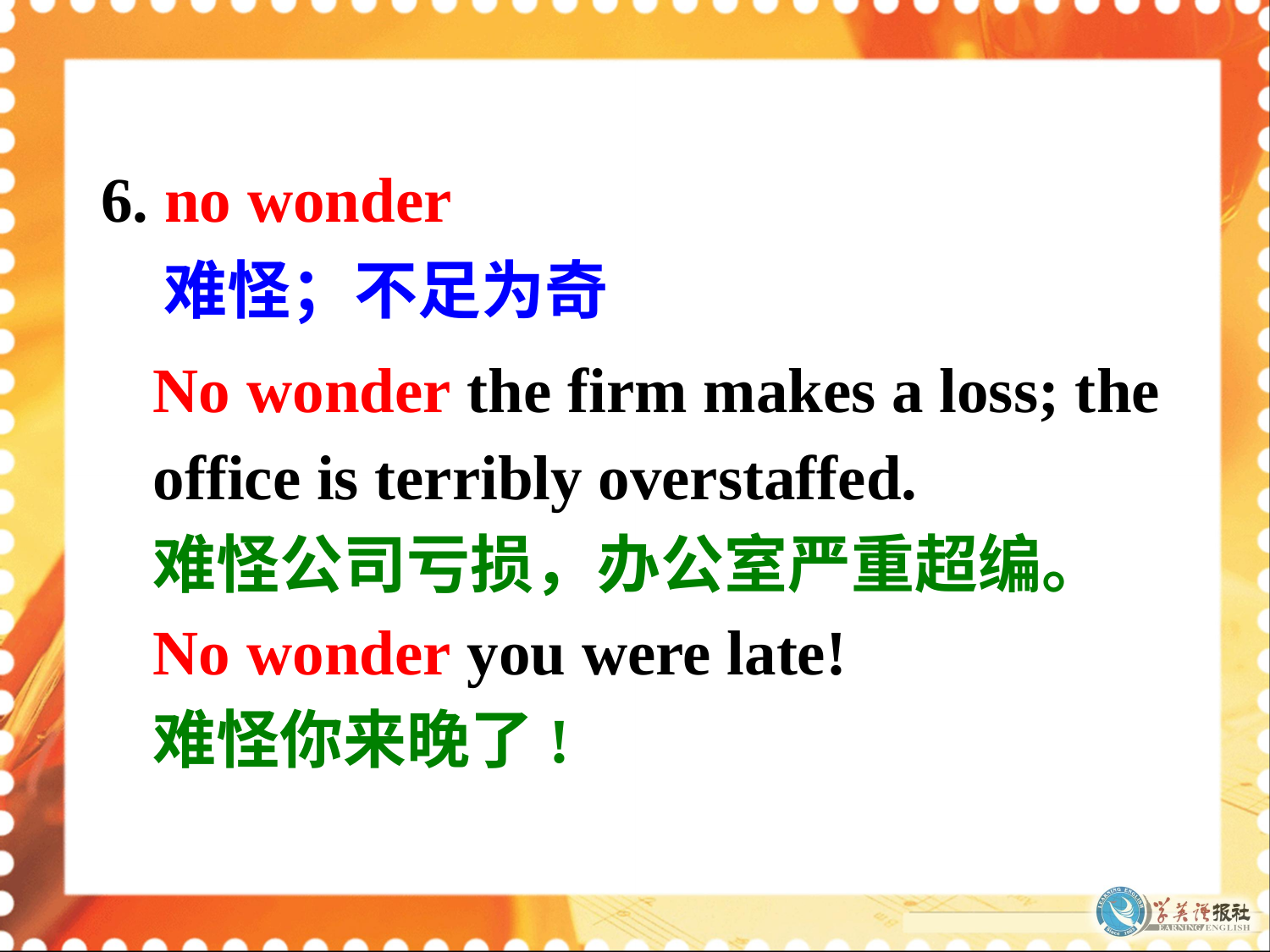

6. no wonder

难怪；不足为奇
No wonder the firm makes a loss; the office is terribly overstaffed.
难怪公司亏损，办公室严重超编。
No wonder you were late!
难怪你来晚了!